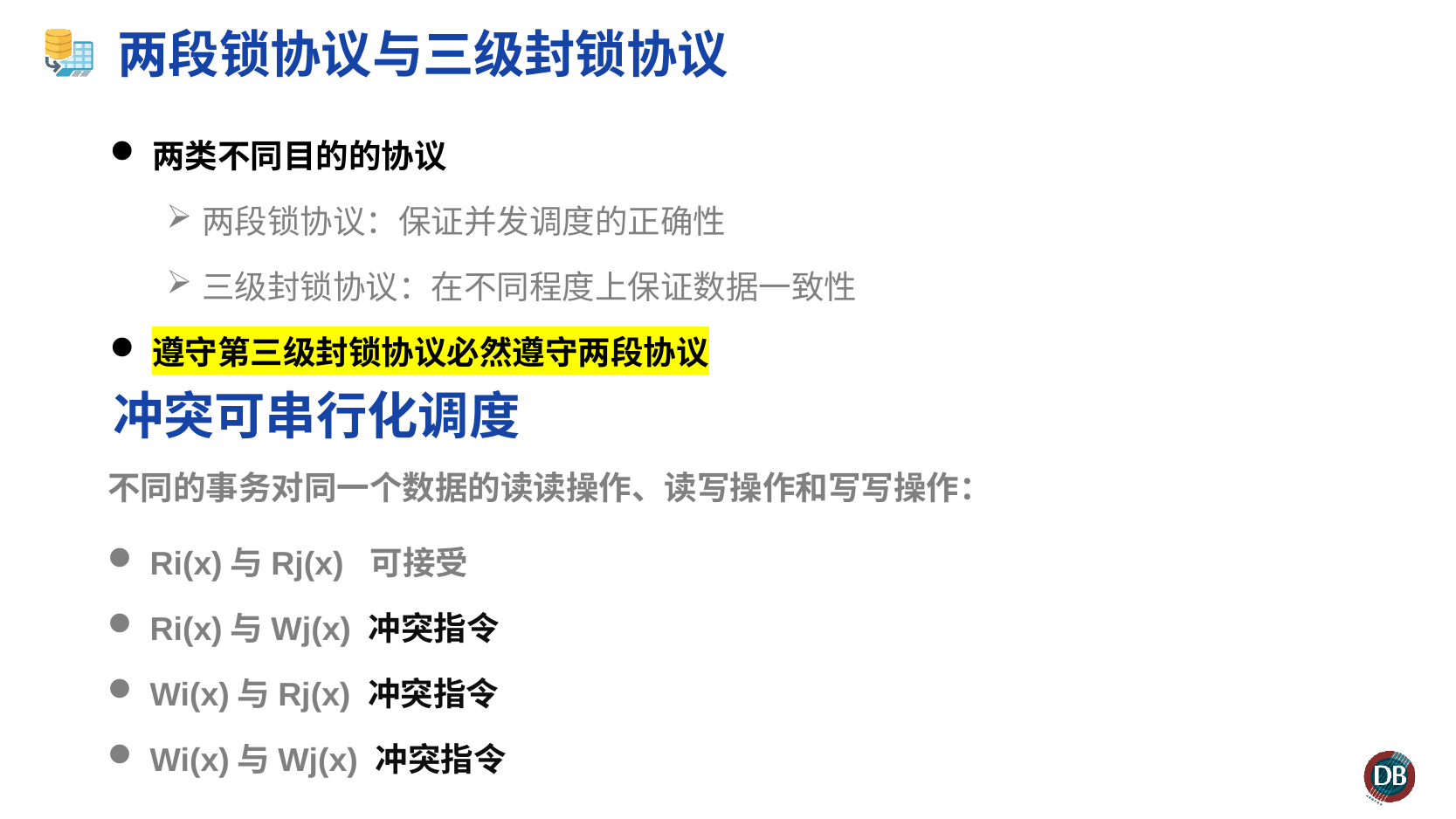

# 两段锁协议与三级封锁协议
两类不同目的的协议
两段锁协议：保证并发调度的正确性
三级封锁协议：在不同程度上保证数据一致性
遵守第三级封锁协议必然遵守两段协议
冲突可串行化调度
不同的事务对同一个数据的读读操作、读写操作和写写操作：
Ri(x)与Rj(x)  可接受
Ri(x)与Wj(x) 冲突指令
Wi(x)与Rj(x) 冲突指令
Wi(x)与Wj(x) 冲突指令